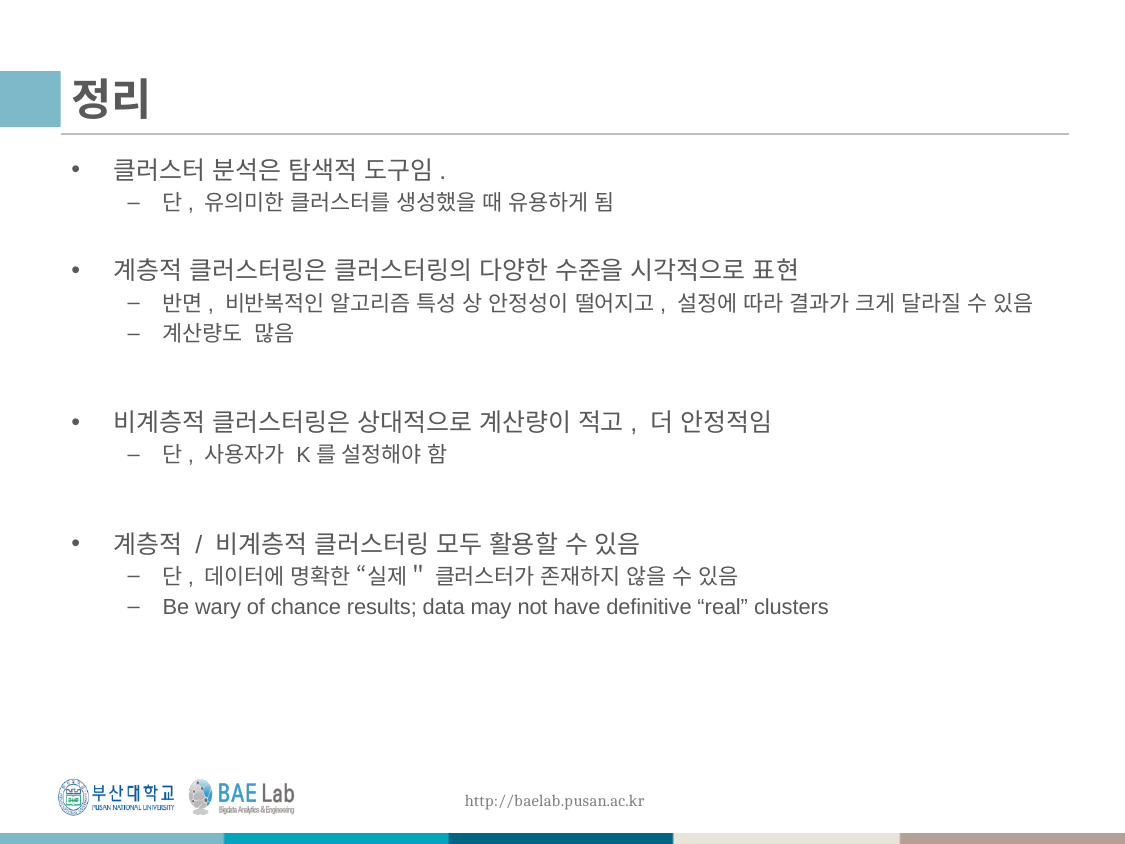

# 정리
클러스터 분석은 탐색적 도구임.
단, 유의미한 클러스터를 생성했을 때 유용하게 됨

계층적 클러스터링은 클러스터링의 다양한 수준을 시각적으로 표현
반면, 비반복적인 알고리즘 특성 상 안정성이 떨어지고, 설정에 따라 결과가 크게 달라질 수 있음
계산량도  많음

비계층적 클러스터링은 상대적으로 계산량이 적고, 더 안정적임
단, 사용자가 K를 설정해야 함

계층적 / 비계층적 클러스터링 모두 활용할 수 있음
단, 데이터에 명확한 “실제＂ 클러스터가 존재하지 않을 수 있음
Be wary of chance results; data may not have definitive “real” clusters